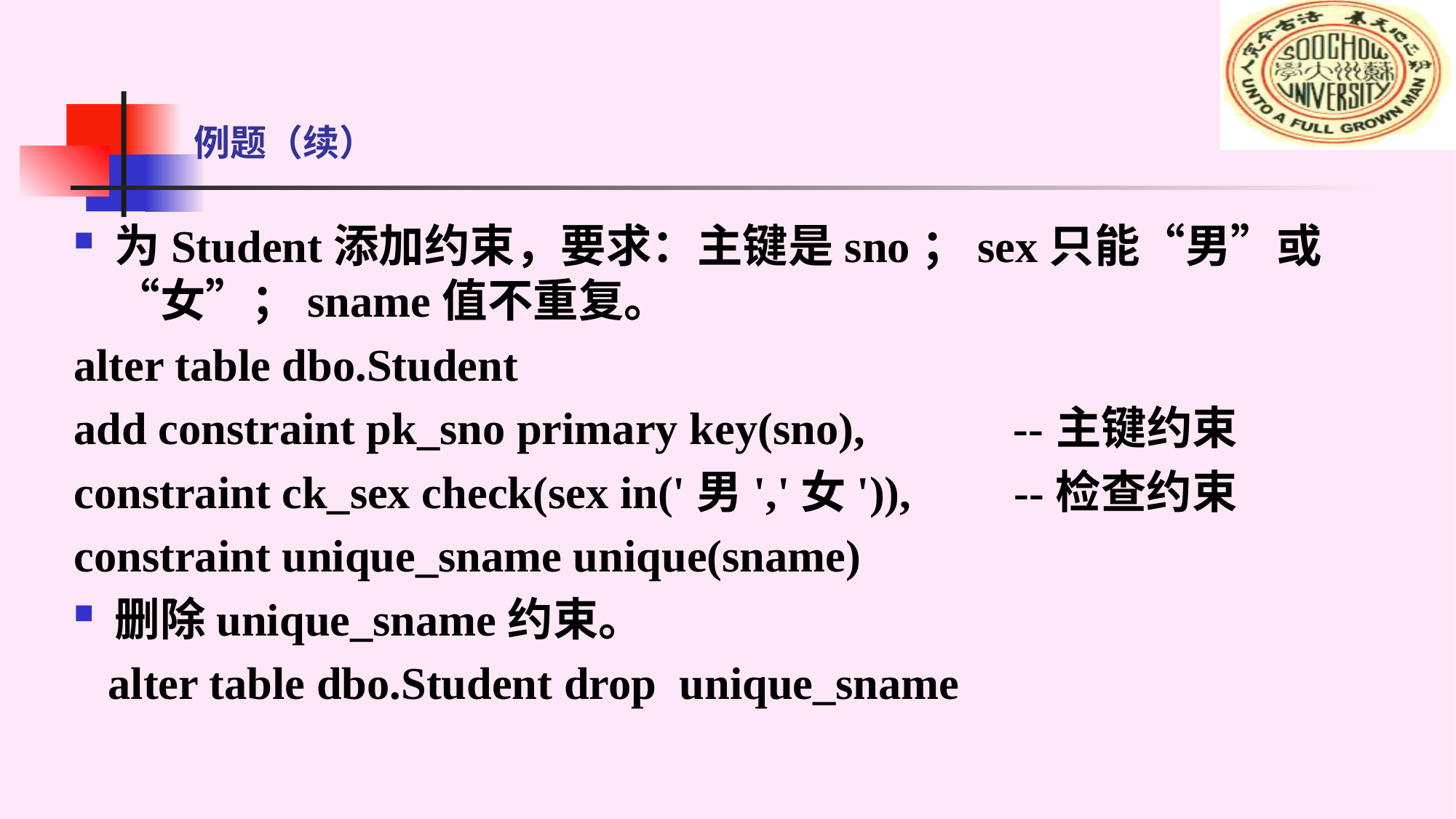

# 例题（续）
为Student添加约束，要求：主键是sno；sex只能“男”或“女”；sname值不重复。
alter table dbo.Student
add constraint pk_sno primary key(sno),             --主键约束
constraint ck_sex check(sex in('男','女')),         --检查约束
constraint unique_sname unique(sname)
删除unique_sname约束。
   alter table dbo.Student drop  unique_sname